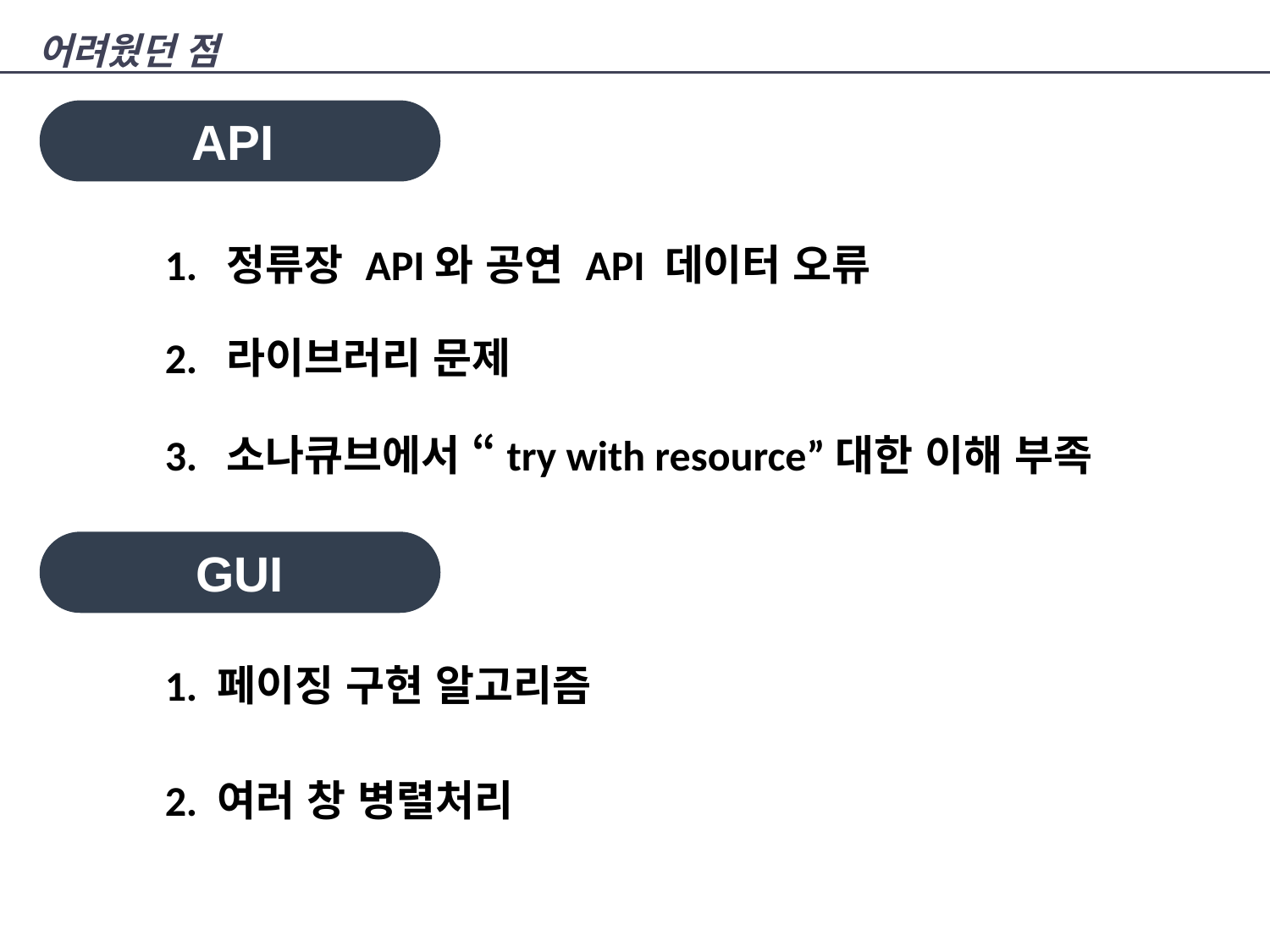

어려웠던 점
API
1.  정류장 API와 공연 API 데이터 오류
2.  라이브러리 문제
3.  소나큐브에서 “try with resource”대한 이해 부족
GUI
1. 페이징 구현 알고리즘
2. 여러 창 병렬처리